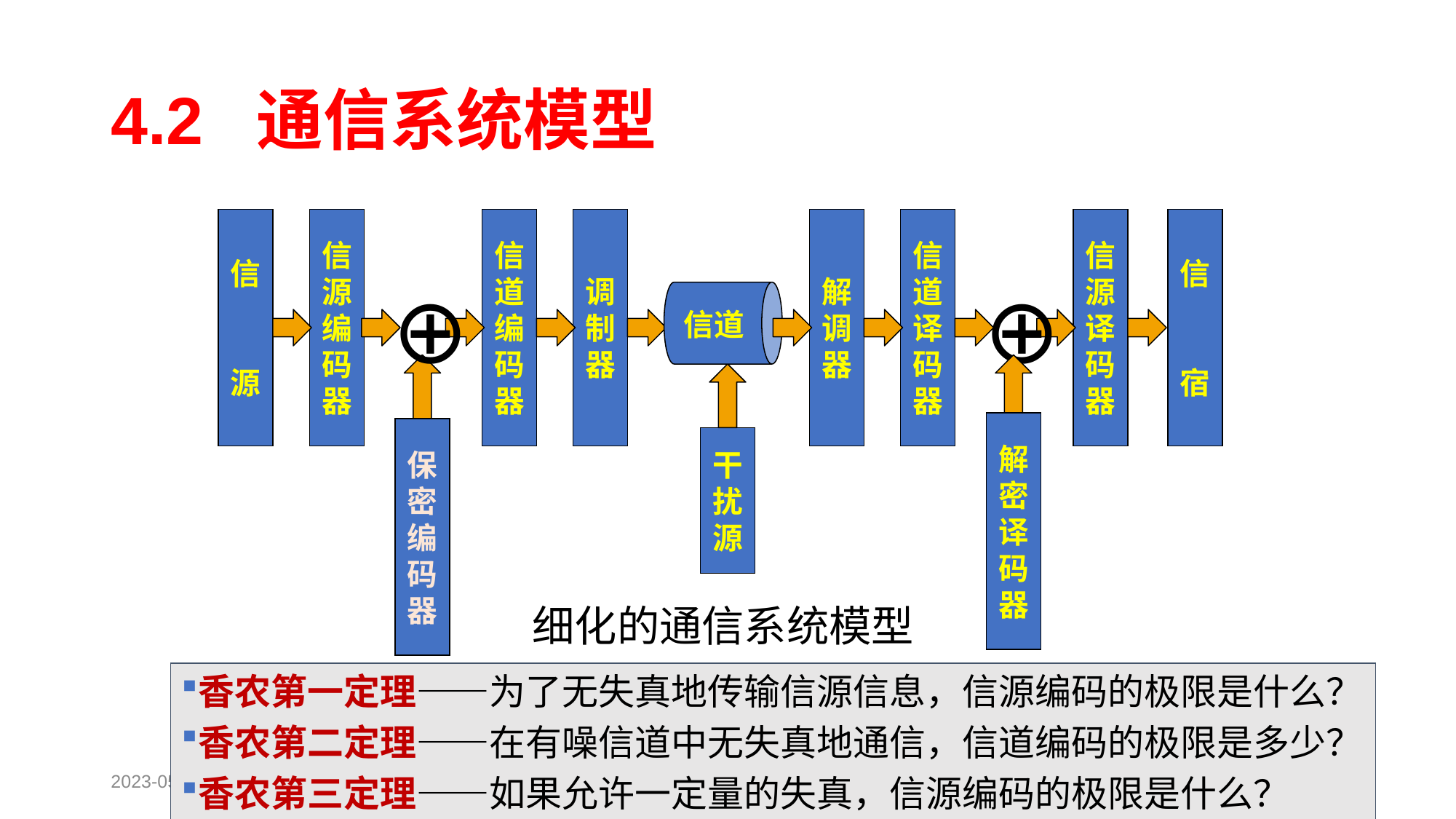

# 4.2  通信系统模型
信

源
信
源
编
码
器

信
道
编
码
器

调
制
器
解
调
器

信
道
译
码
器

信
源
译
码
器

信

宿

⊕
⊕
信道

解
密
译
码
器
保
密
编
码
器
干
扰
源
细化的通信系统模型
香农第一定理——为了无失真地传输信源信息，信源编码的极限是什么？
香农第二定理——在有噪信道中无失真地通信，信道编码的极限是多少？
香农第三定理——如果允许一定量的失真，信源编码的极限是什么？
2023-05-23
20